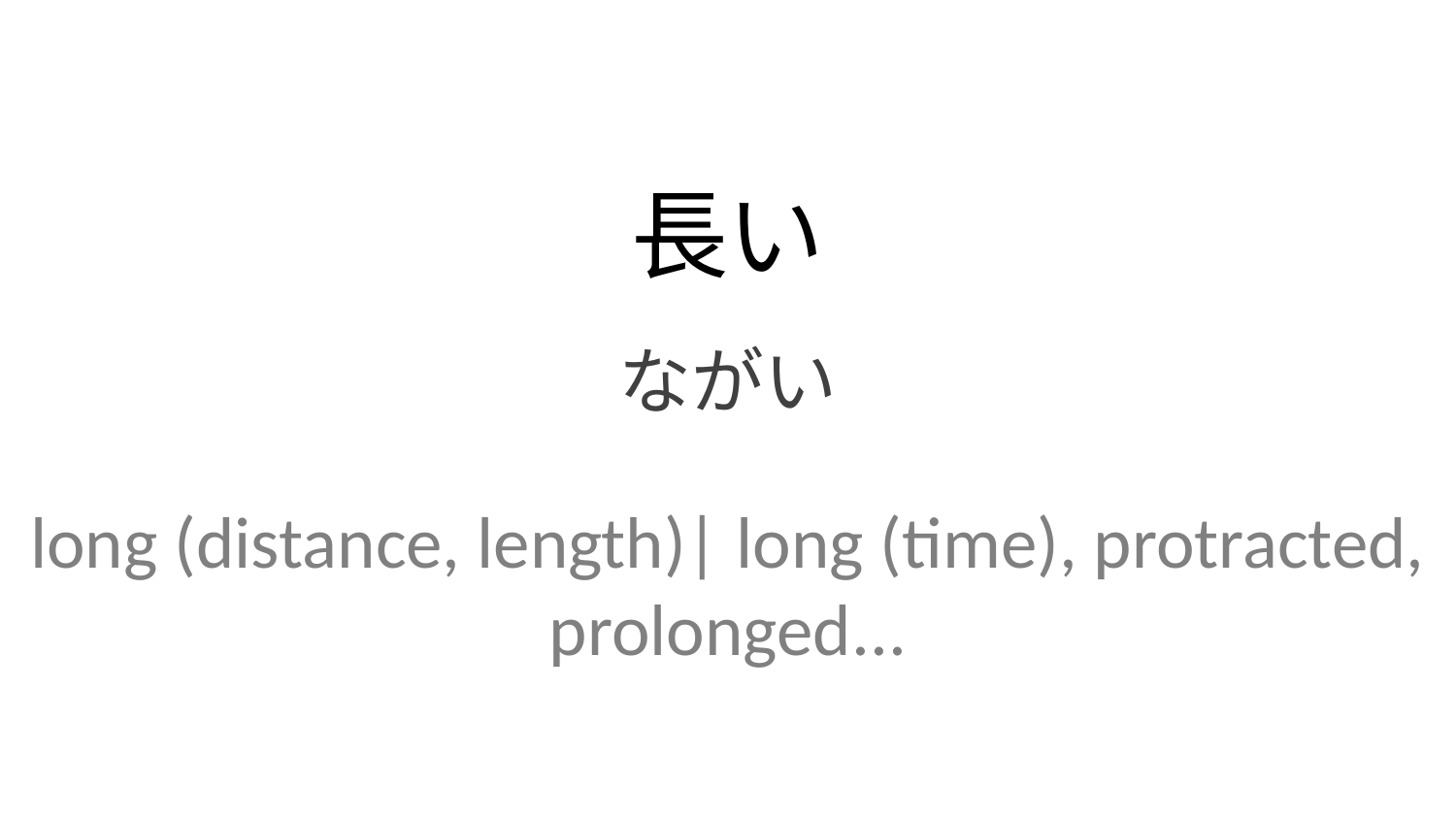

長い

ながい
long (distance, length)| long (time), protracted, prolonged...